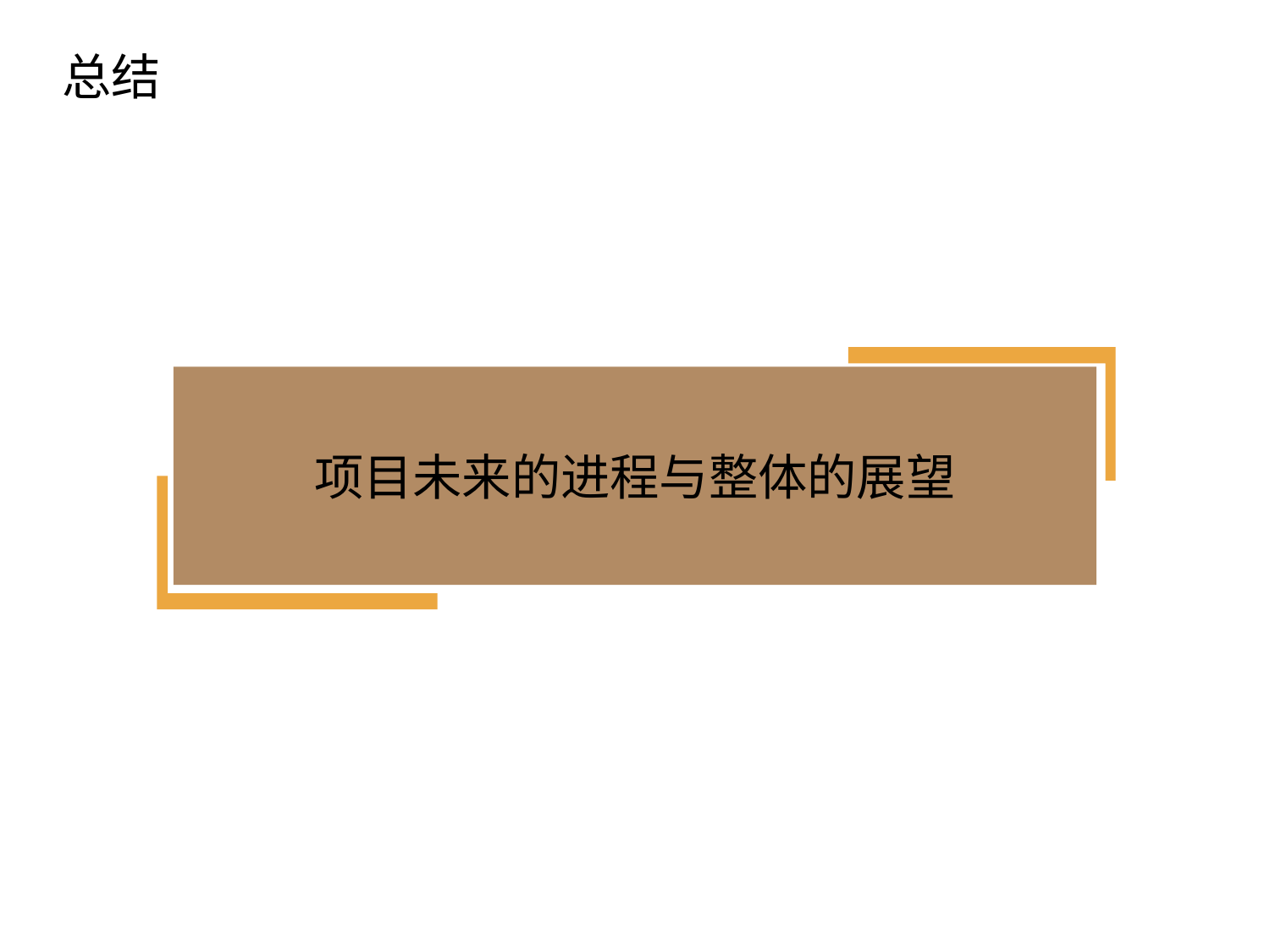

总结
点击添加文本

点击添加文本
项目未来的进程与整体的展望

点击添加文本
点击添加文本